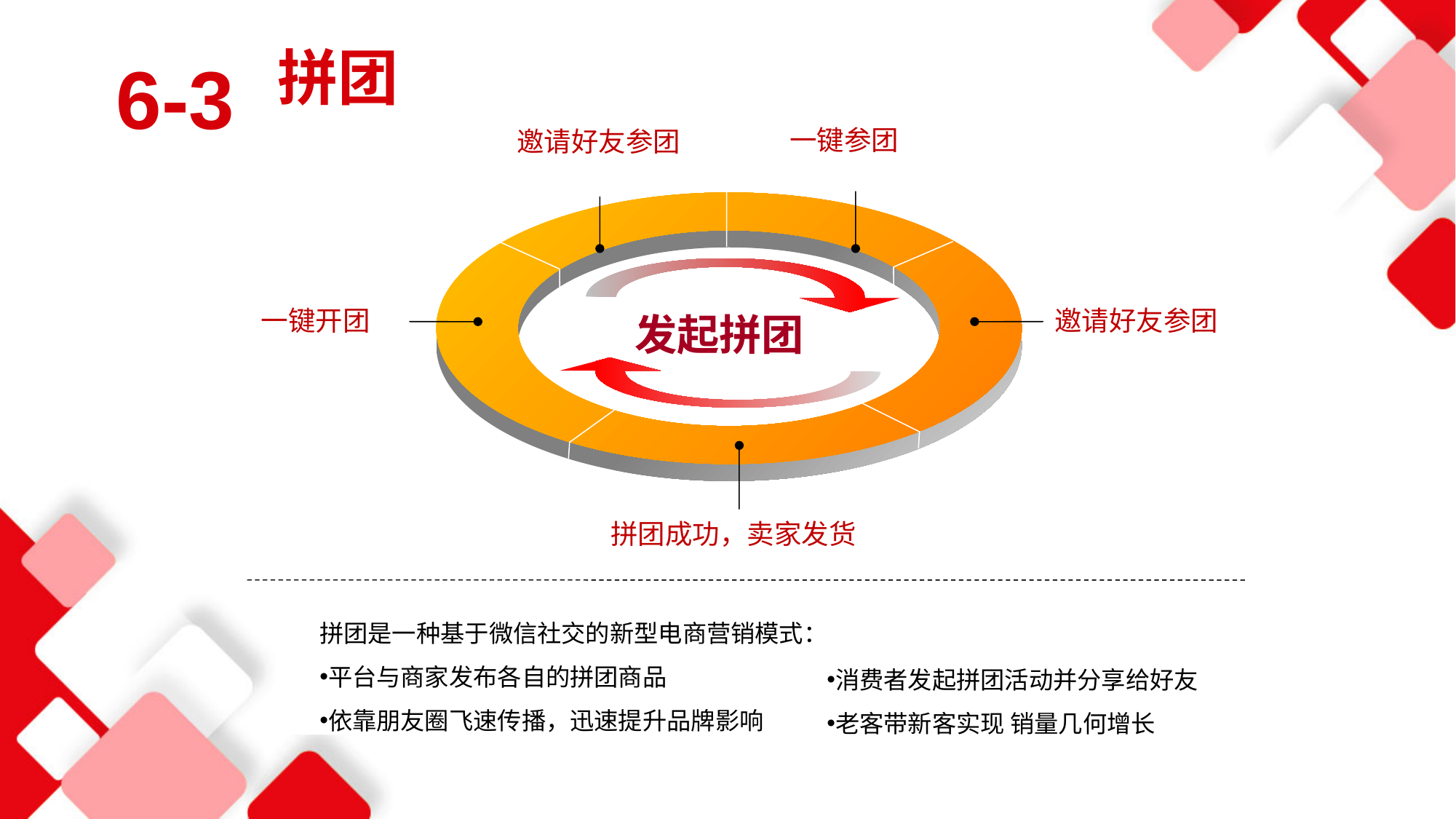

6-3
拼团

一键参团
邀请好友参团

一键开团
邀请好友参团
发起拼团

拼团成功，卖家发货

拼团是一种基于微信社交的新型电商营销模式：
平台与商家发布各自的拼团商品
依靠朋友圈飞速传播，迅速提升品牌影响

消费者发起拼团活动并分享给好友
老客带新客实现 销量几何增长